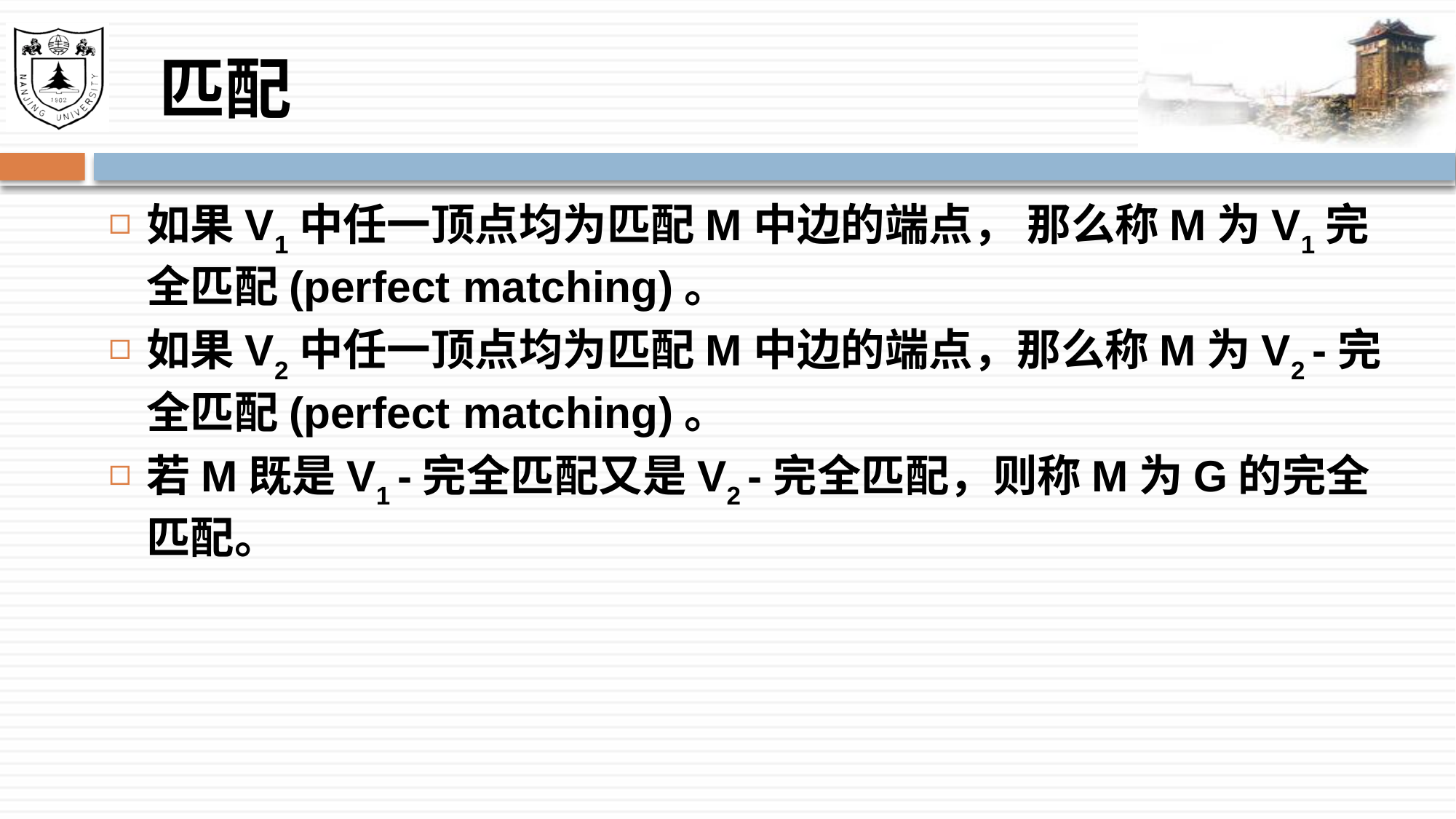

# 匹配
如果V1中任一顶点均为匹配M中边的端点， 那么称M为V1完全匹配(perfect matching)。
如果V2中任一顶点均为匹配M中边的端点，那么称M为V2 -完全匹配(perfect matching)。
若M既是V1 -完全匹配又是V2 -完全匹配，则称M为G的完全匹配。